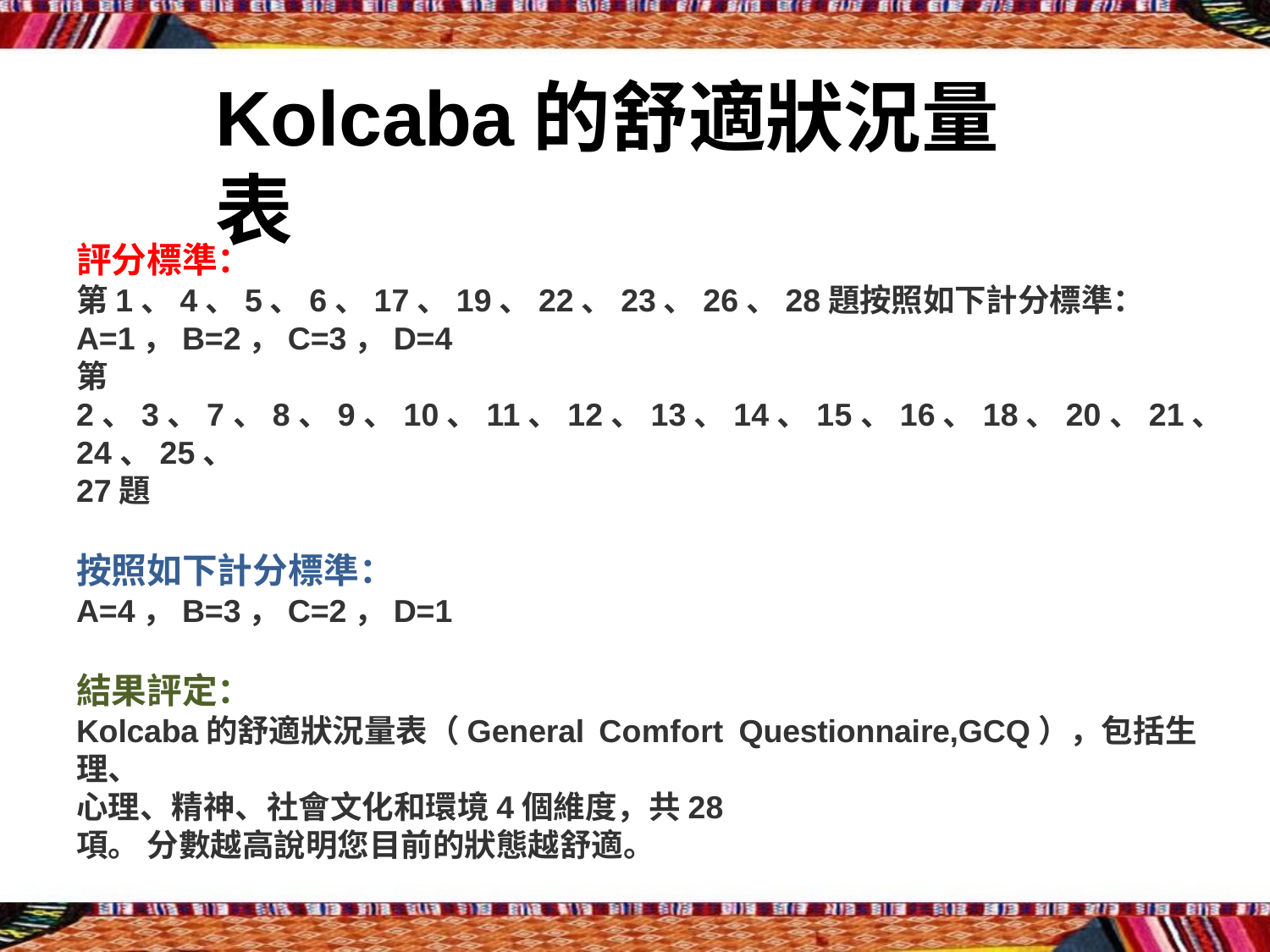

# Kolcaba的舒適狀況量表
評分標準：
第1、4、5、6、17、19、22、23、26、28題按照如下計分標準：
A=1，B=2，C=3，D=4
第2、3、7、8、9、10、11、12、13、14、15、16、18、20、21、24、25、
27題

按照如下計分標準：
A=4，B=3，C=2，D=1

結果評定：
Kolcaba的舒適狀況量表（General Comfort Questionnaire,GCQ），包括生理、
心理、精神、社會文化和環境4個維度，共28項。 分數越高說明您目前的狀態越舒適。